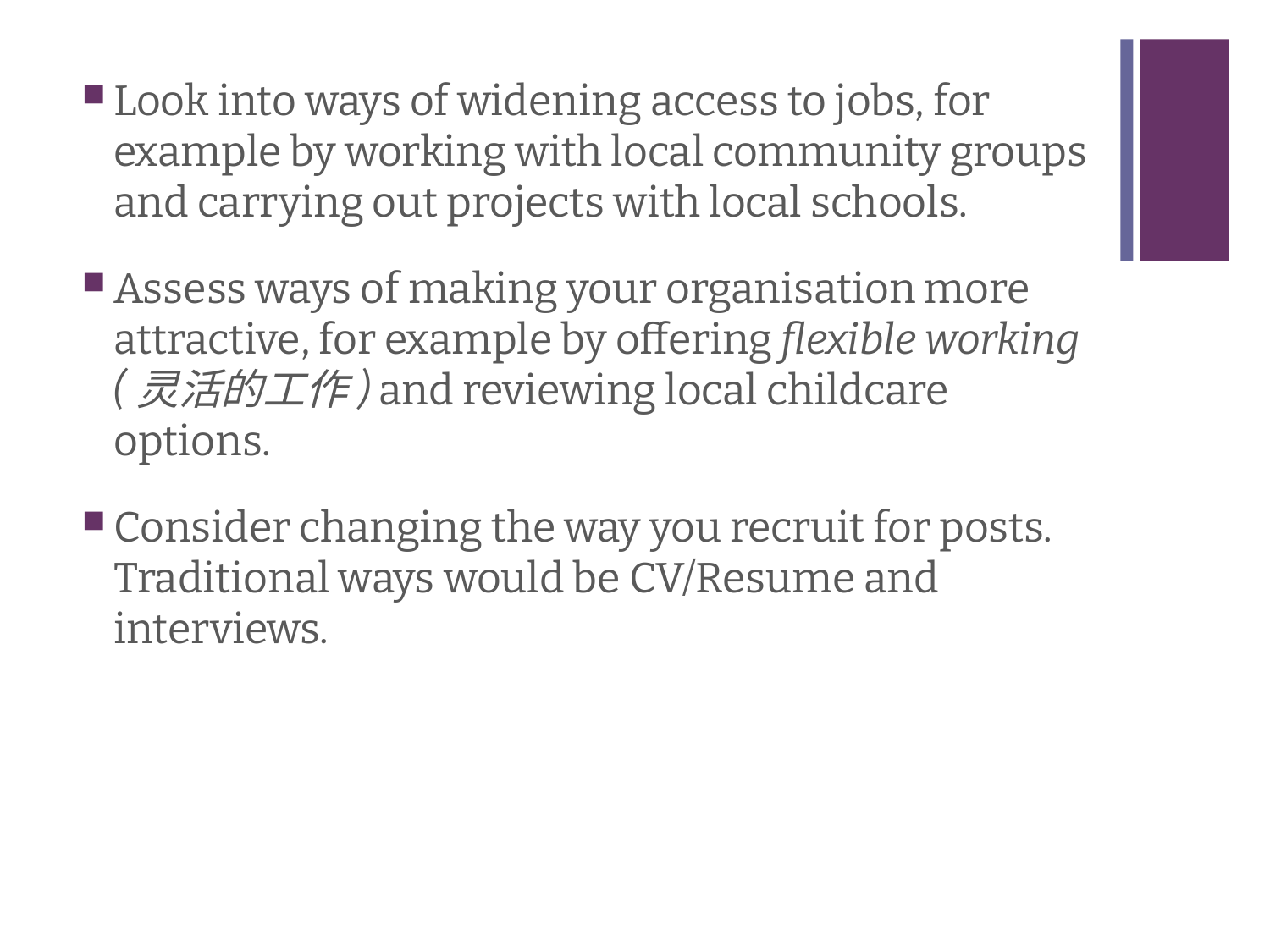

#
Look into ways of widening access to jobs, for example by working with local community groups and carrying out projects with local schools.
Assess ways of making your organisation more attractive, for example by offering flexible working (灵活的工作) and reviewing local childcare options.
Consider changing the way you recruit for posts. Traditional ways would be CV/Resume and interviews.